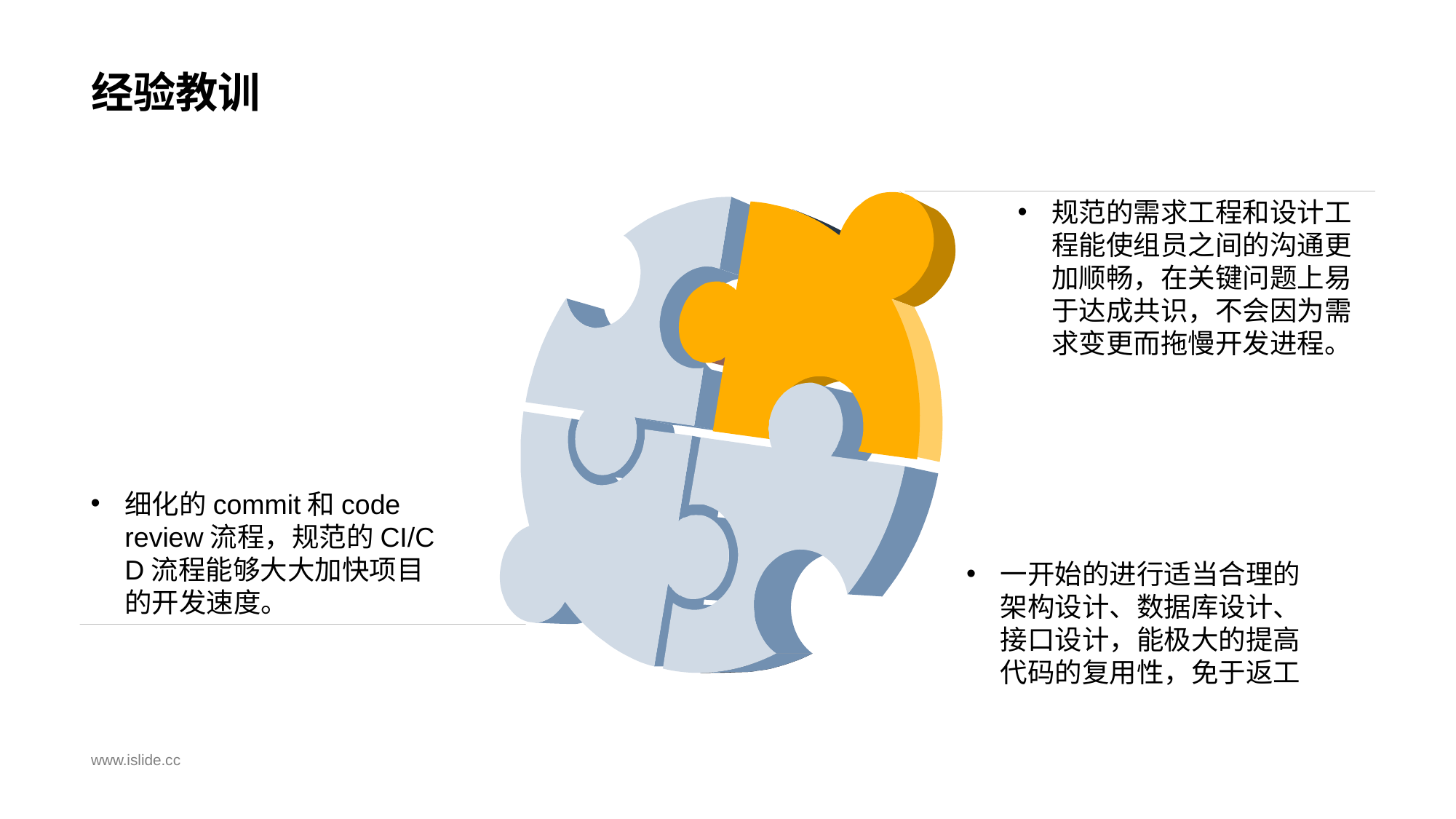

# 经验教训
规范的需求工程和设计工程能使组员之间的沟通更加顺畅，在关键问题上易于达成共识，不会因为需求变更而拖慢开发进程。

细化的commit和code review流程，规范的CI/CD流程能够大大加快项目的开发速度。
一开始的进行适当合理的架构设计、数据库设计、接口设计，能极大的提高代码的复用性，免于返工
www.islide.cc
34